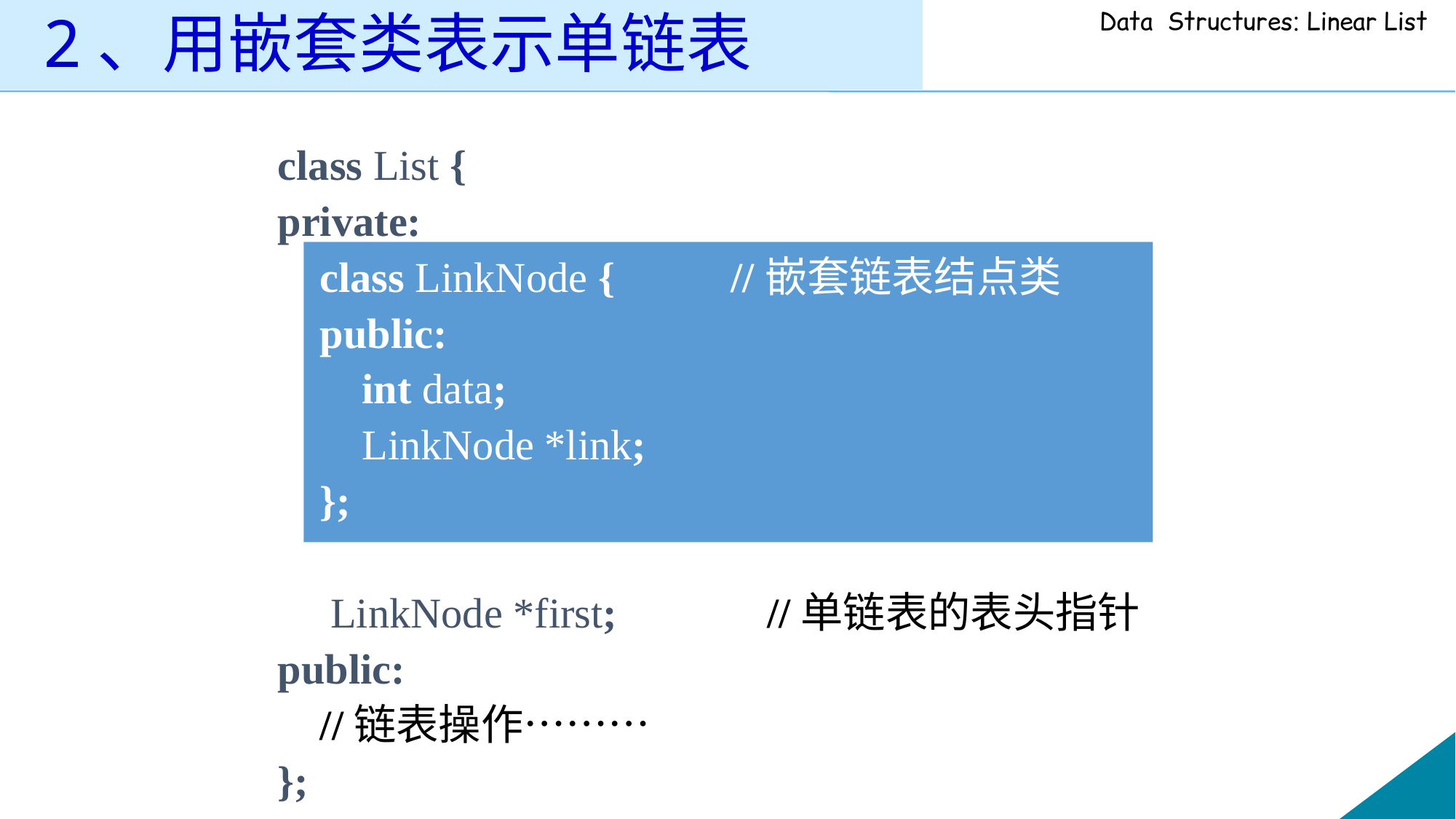

# 2、用嵌套类表示单链表
class List {
private:
    class LinkNode {           //嵌套链表结点类
    public:
        int data;
        LinkNode *link;
    };

     LinkNode *first;    	     //单链表的表头指针
public:
    //链表操作………
};